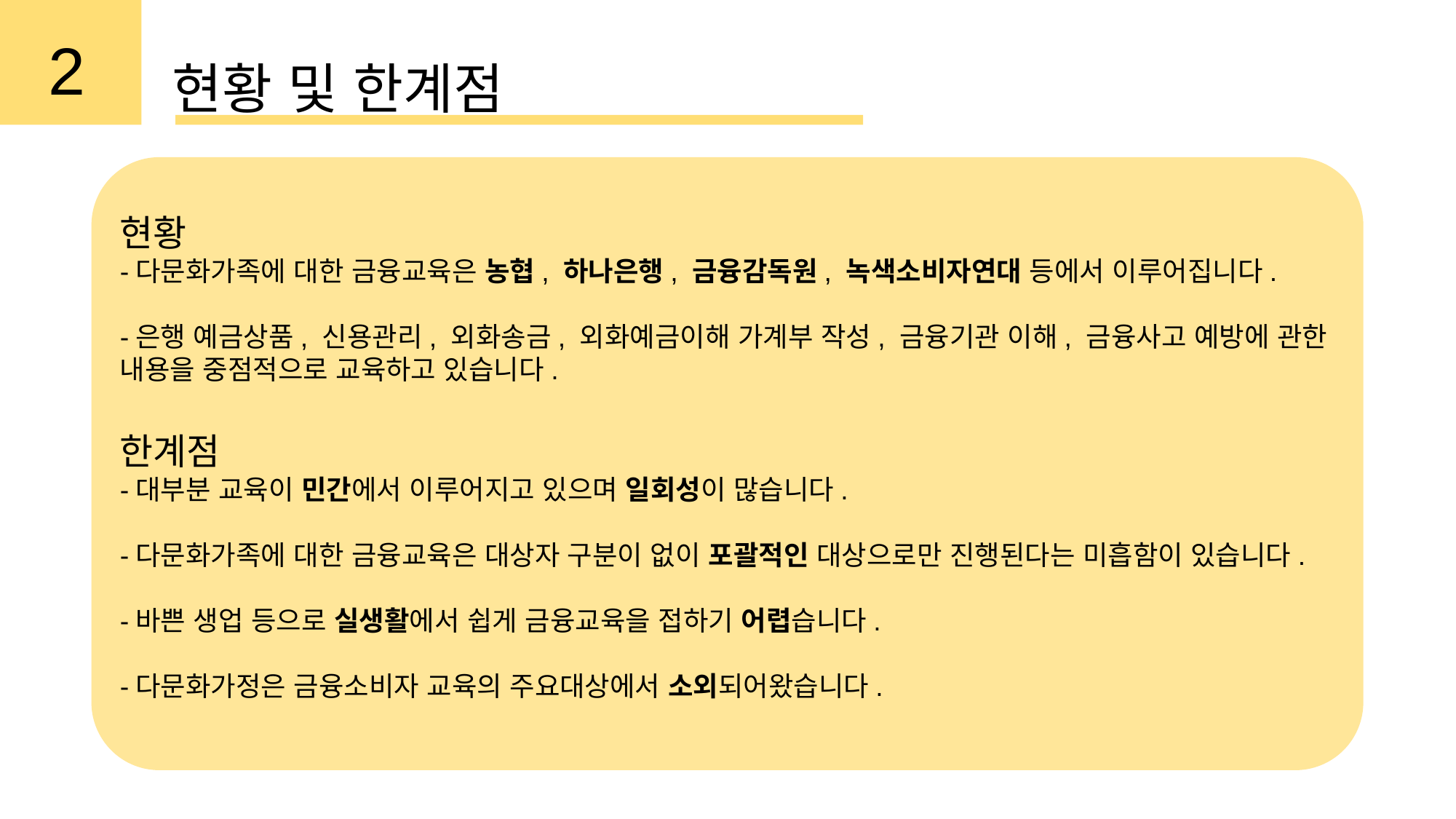

2
현황 및 한계점

현황
-다문화가족에 대한 금융교육은 농협, 하나은행, 금융감독원, 녹색소비자연대 등에서 이루어집니다.

-은행 예금상품, 신용관리, 외화송금, 외화예금이해 가계부 작성, 금융기관 이해, 금융사고 예방에 관한
내용을 중점적으로 교육하고 있습니다.

한계점
-대부분 교육이 민간에서 이루어지고 있으며 일회성이 많습니다.

-다문화가족에 대한 금융교육은 대상자 구분이 없이 포괄적인 대상으로만 진행된다는 미흡함이 있습니다.

-바쁜 생업 등으로 실생활에서 쉽게 금융교육을 접하기 어렵습니다.

-다문화가정은 금융소비자 교육의 주요대상에서 소외되어왔습니다.